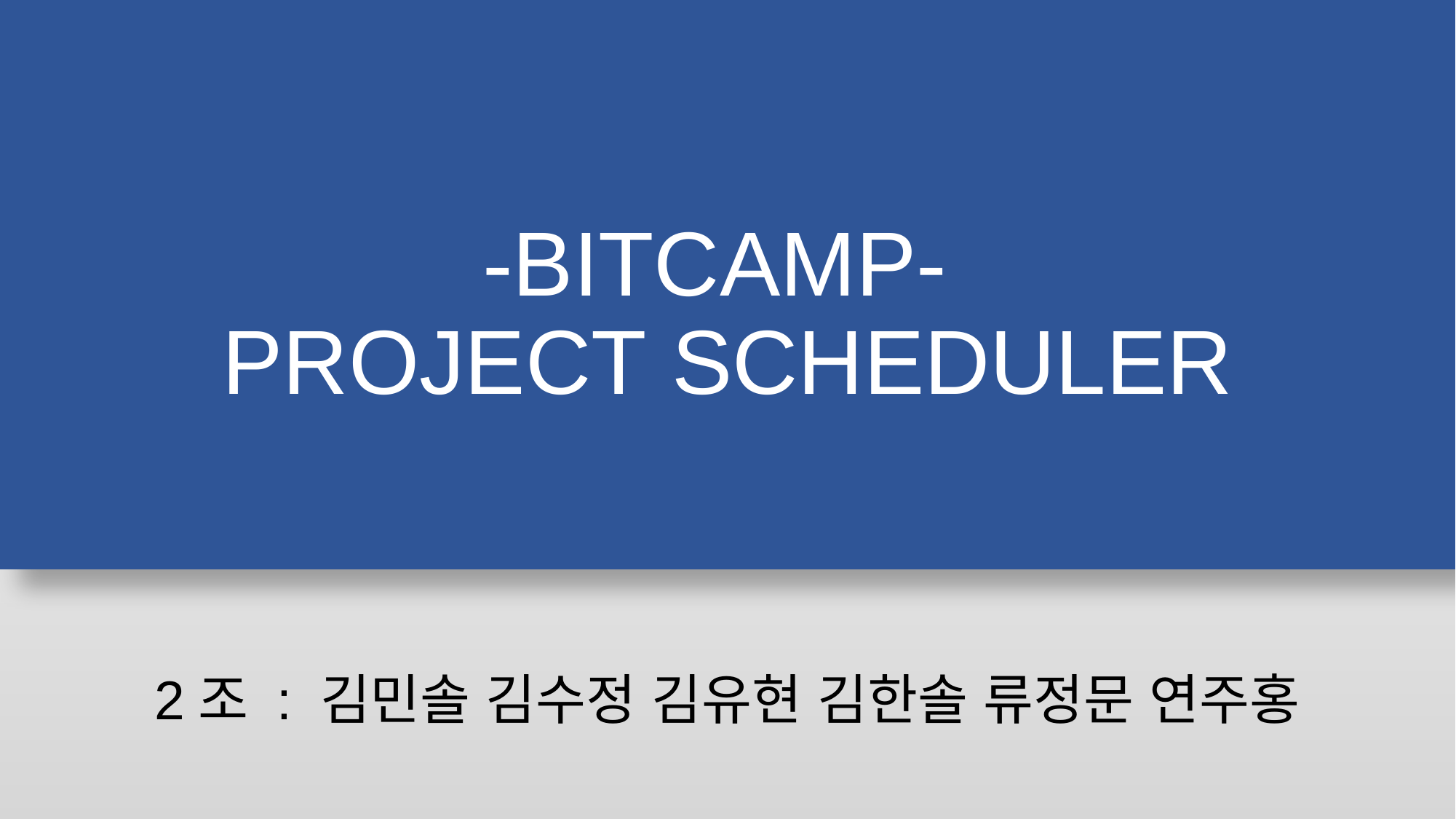

# -BITCAMP- PROJECT SCHEDULER
2조 : 김민솔 김수정 김유현 김한솔 류정문 연주홍